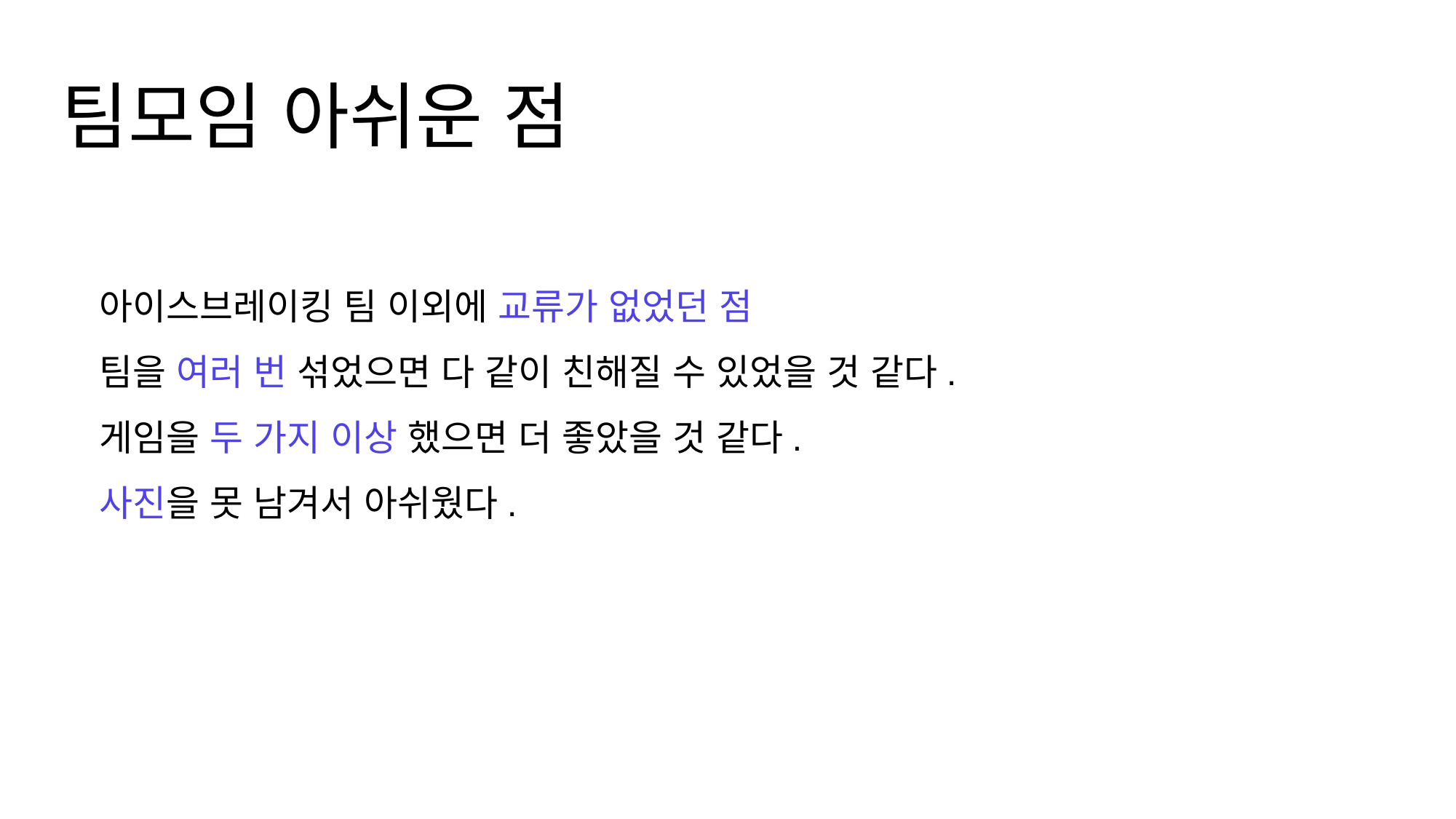

팀모임 아쉬운 점
아이스브레이킹 팀 이외에 교류가 없었던 점
팀을 여러 번 섞었으면 다 같이 친해질 수 있었을 것 같다.
게임을 두 가지 이상 했으면 더 좋았을 것 같다.
사진을 못 남겨서 아쉬웠다.